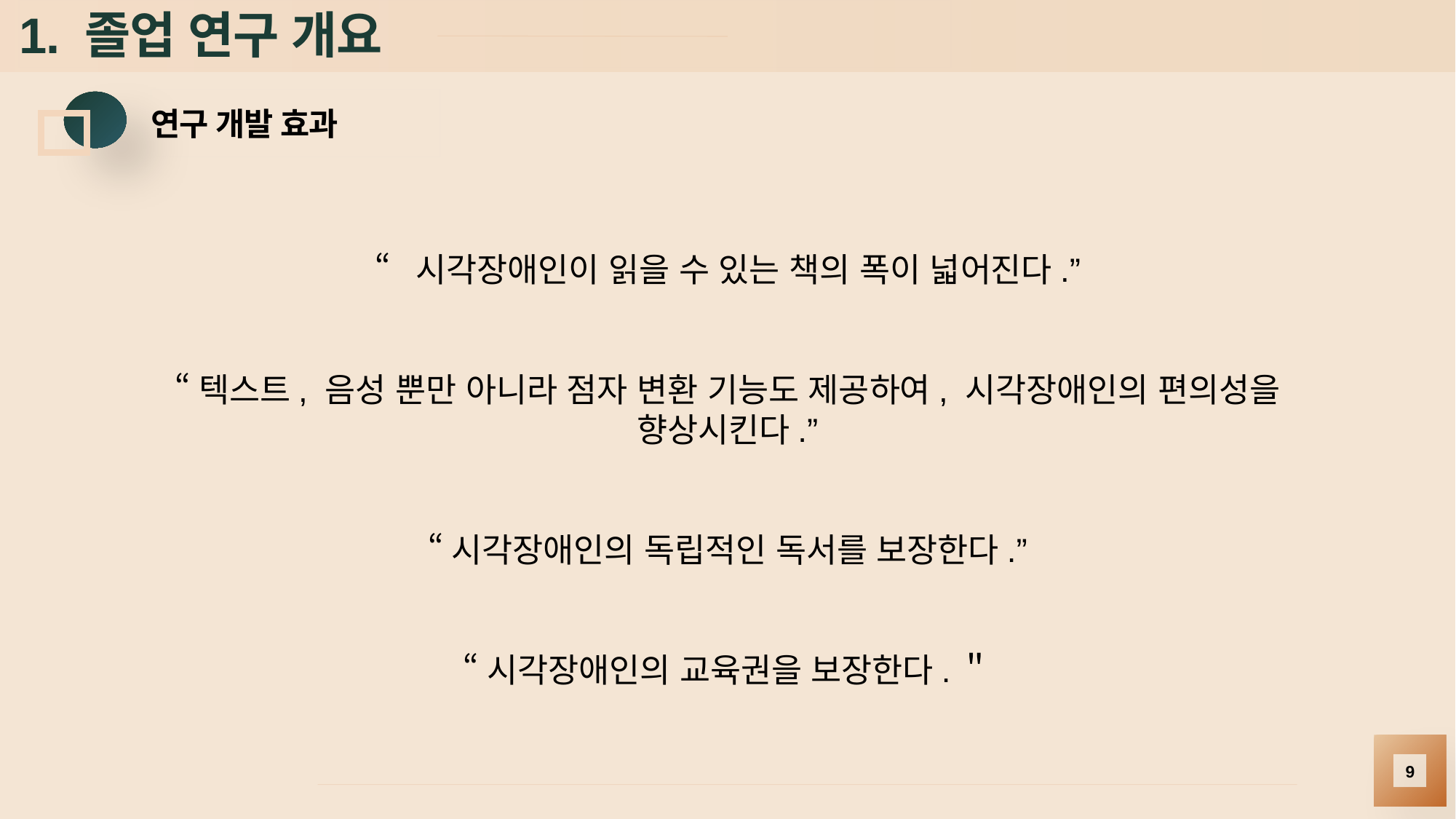

# 1. 졸업 연구 개요
연구 개발 효과

“시각장애인이 읽을 수 있는 책의 폭이 넓어진다.”

“텍스트, 음성 뿐만 아니라 점자 변환 기능도 제공하여, 시각장애인의 편의성을 향상시킨다.”

“시각장애인의 독립적인 독서를 보장한다.”

“시각장애인의 교육권을 보장한다.＂
9